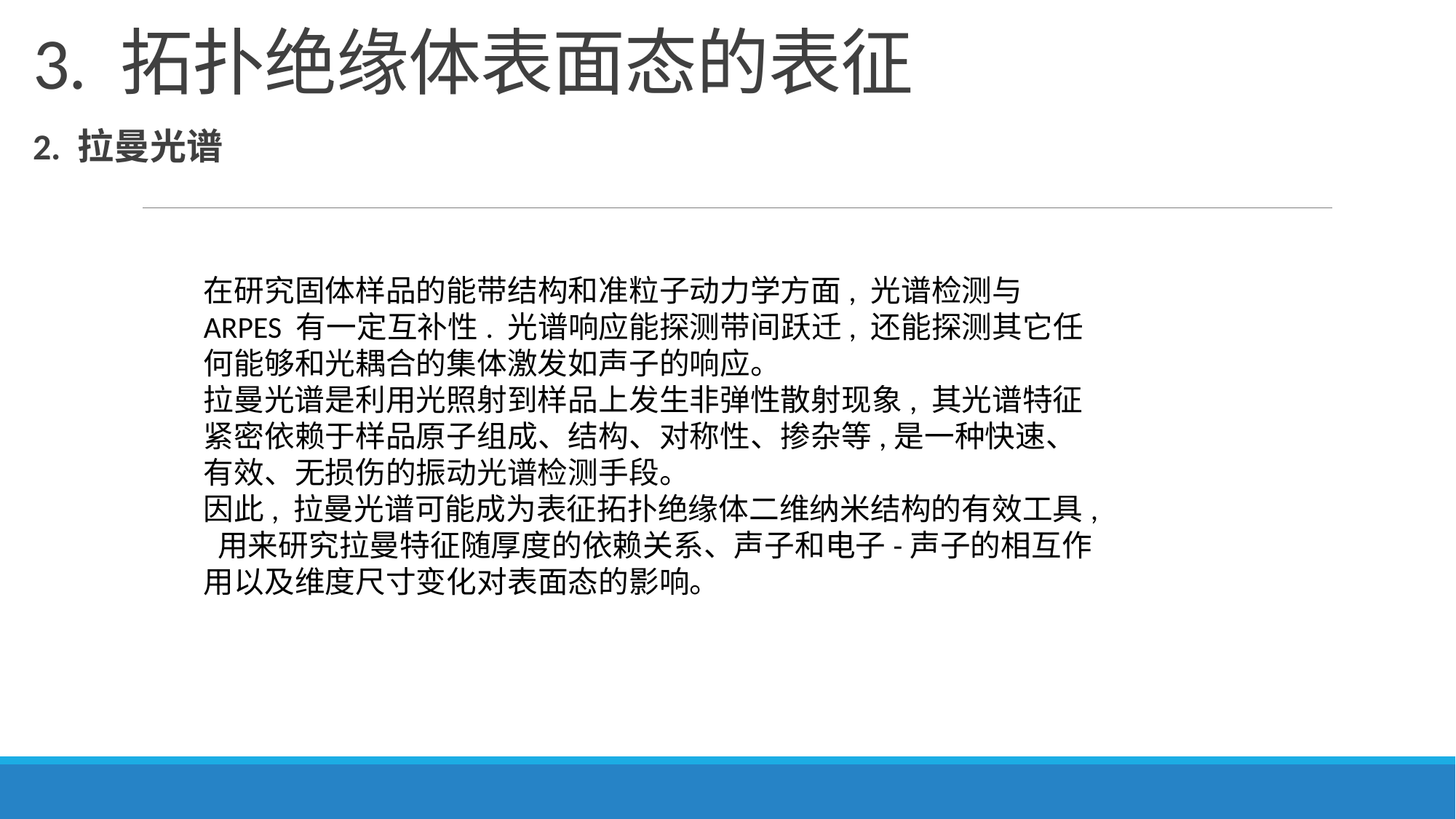

# 3. 拓扑绝缘体表面态的表征
2. 拉曼光谱
在研究固体样品的能带结构和准粒子动力学方面, 光谱检测与ARPES 有一定互补性. 光谱响应能探测带间跃迁, 还能探测其它任何能够和光耦合的集体激发如声子的响应。
拉曼光谱是利用光照射到样品上发生非弹性散射现象, 其光谱特征紧密依赖于样品原子组成、结构、对称性、掺杂等,是一种快速、有效、无损伤的振动光谱检测手段。
因此, 拉曼光谱可能成为表征拓扑绝缘体二维纳米结构的有效工具, 用来研究拉曼特征随厚度的依赖关系、声子和电子-声子的相互作用以及维度尺寸变化对表面态的影响。